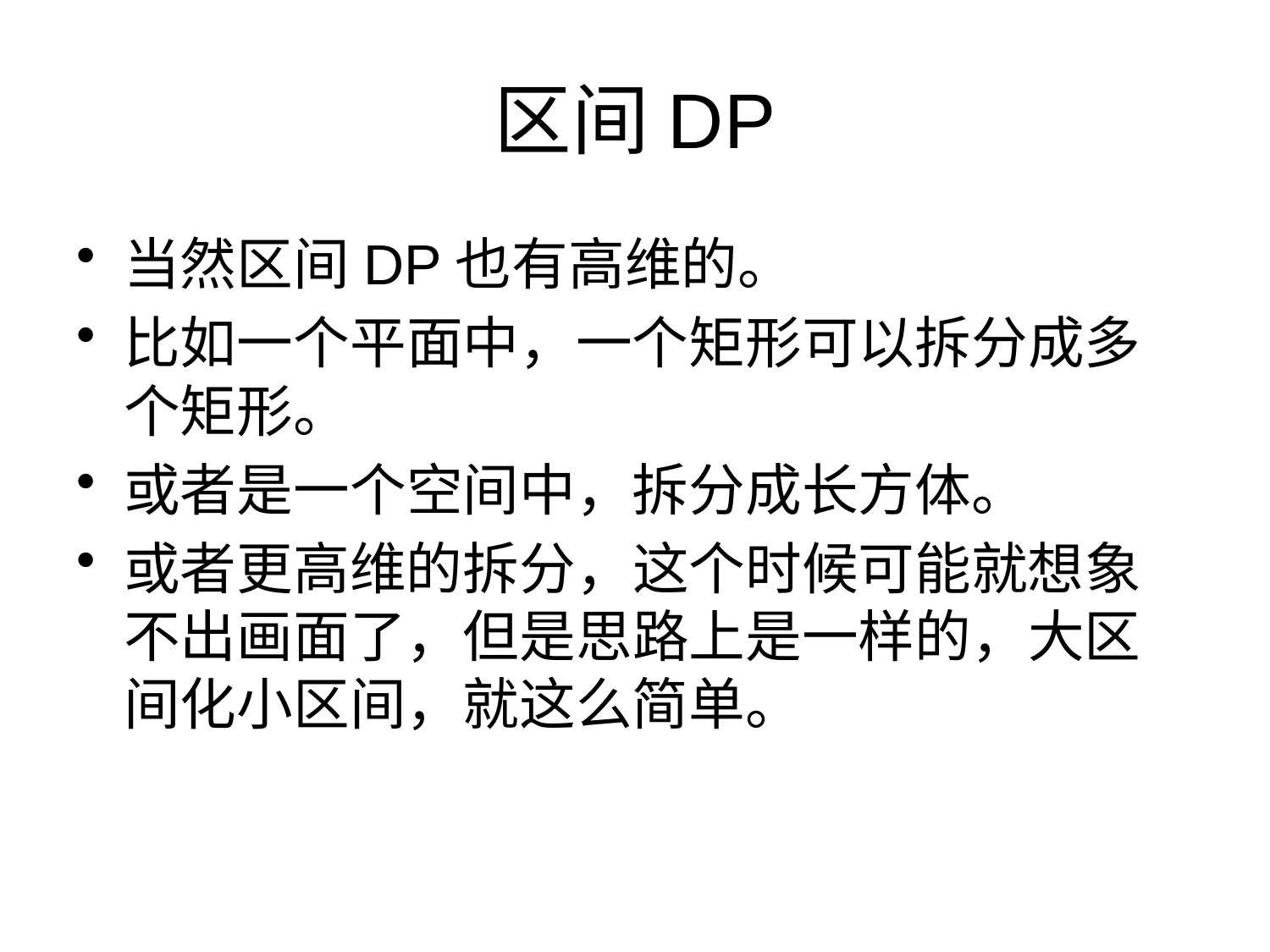

# 区间DP
当然区间DP也有高维的。
比如一个平面中，一个矩形可以拆分成多个矩形。
或者是一个空间中，拆分成长方体。
或者更高维的拆分，这个时候可能就想象不出画面了，但是思路上是一样的，大区间化小区间，就这么简单。